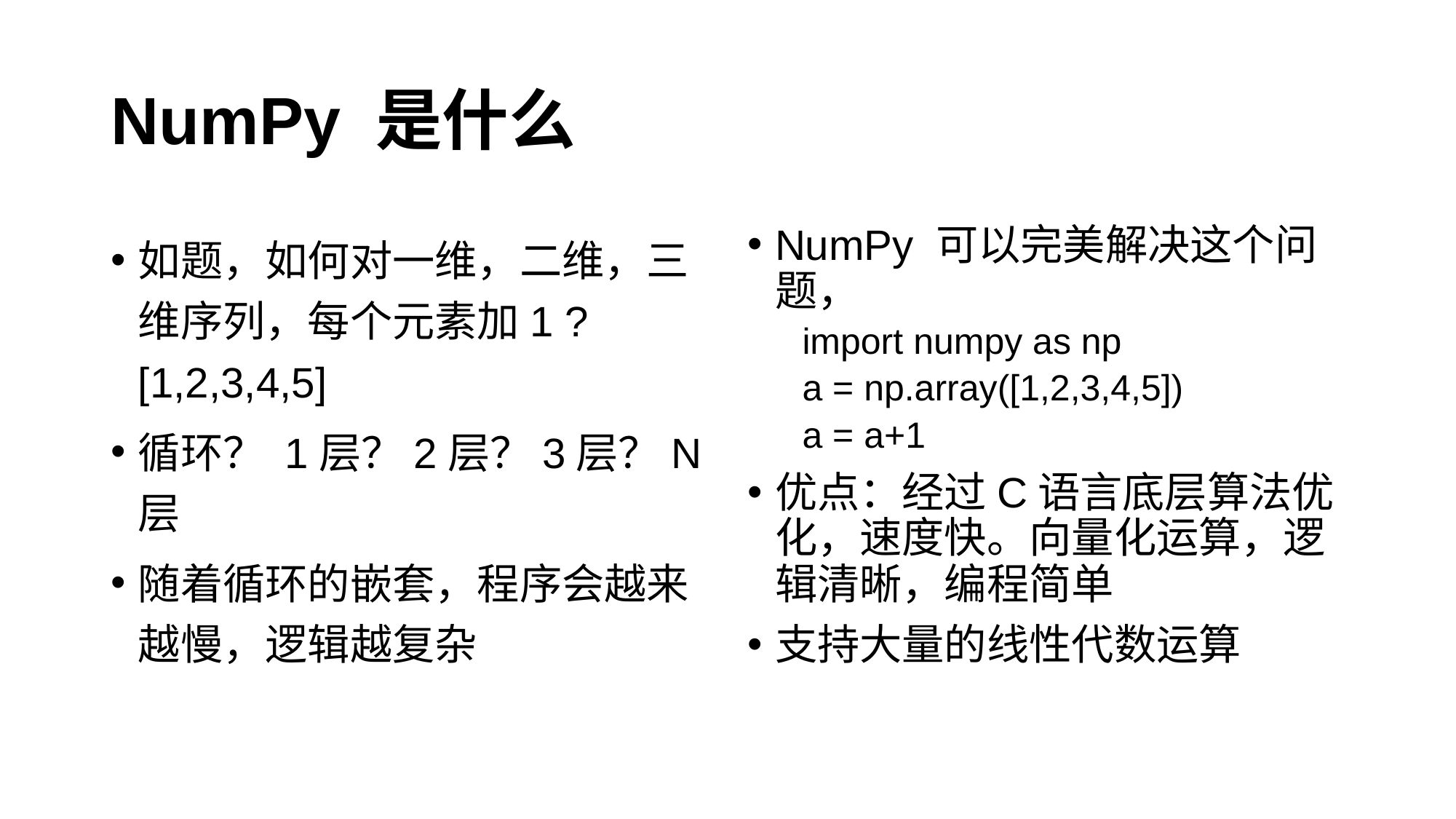

# NumPy 是什么
如题，如何对一维，二维，三维序列，每个元素加1 ? [1,2,3,4,5]
循环？ 1层？2层？3层？N层
随着循环的嵌套，程序会越来越慢，逻辑越复杂
NumPy 可以完美解决这个问题，
import numpy as np
a = np.array([1,2,3,4,5])
a = a+1
优点：经过C语言底层算法优化，速度快。向量化运算，逻辑清晰，编程简单
支持大量的线性代数运算